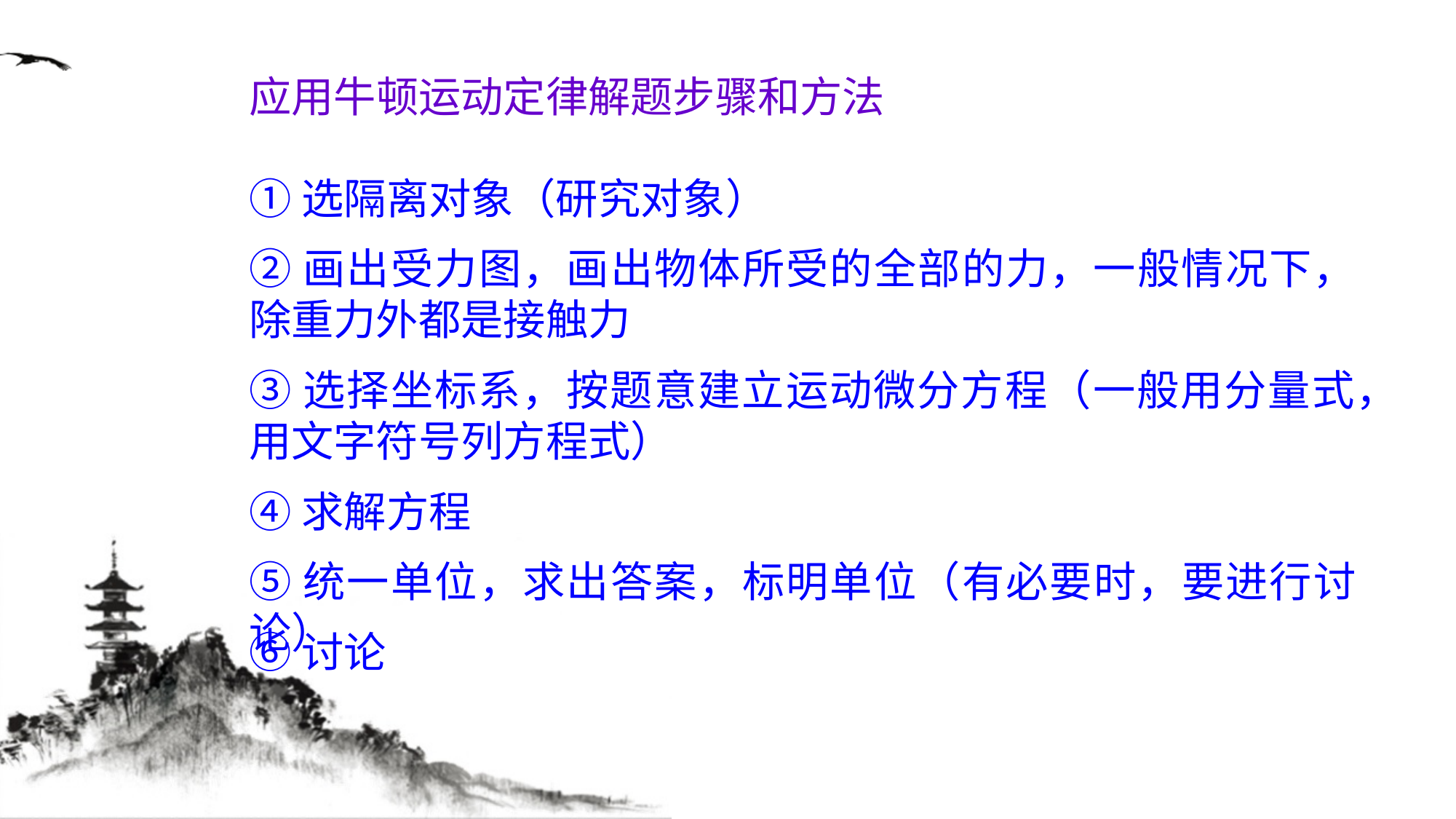

应用牛顿运动定律解题步骤和方法
①选隔离对象（研究对象）
②画出受力图，画出物体所受的全部的力，一般情况下，除重力外都是接触力
③选择坐标系，按题意建立运动微分方程（一般用分量式，用文字符号列方程式）
④求解方程
⑤统一单位，求出答案，标明单位（有必要时，要进行讨论）
⑥讨论